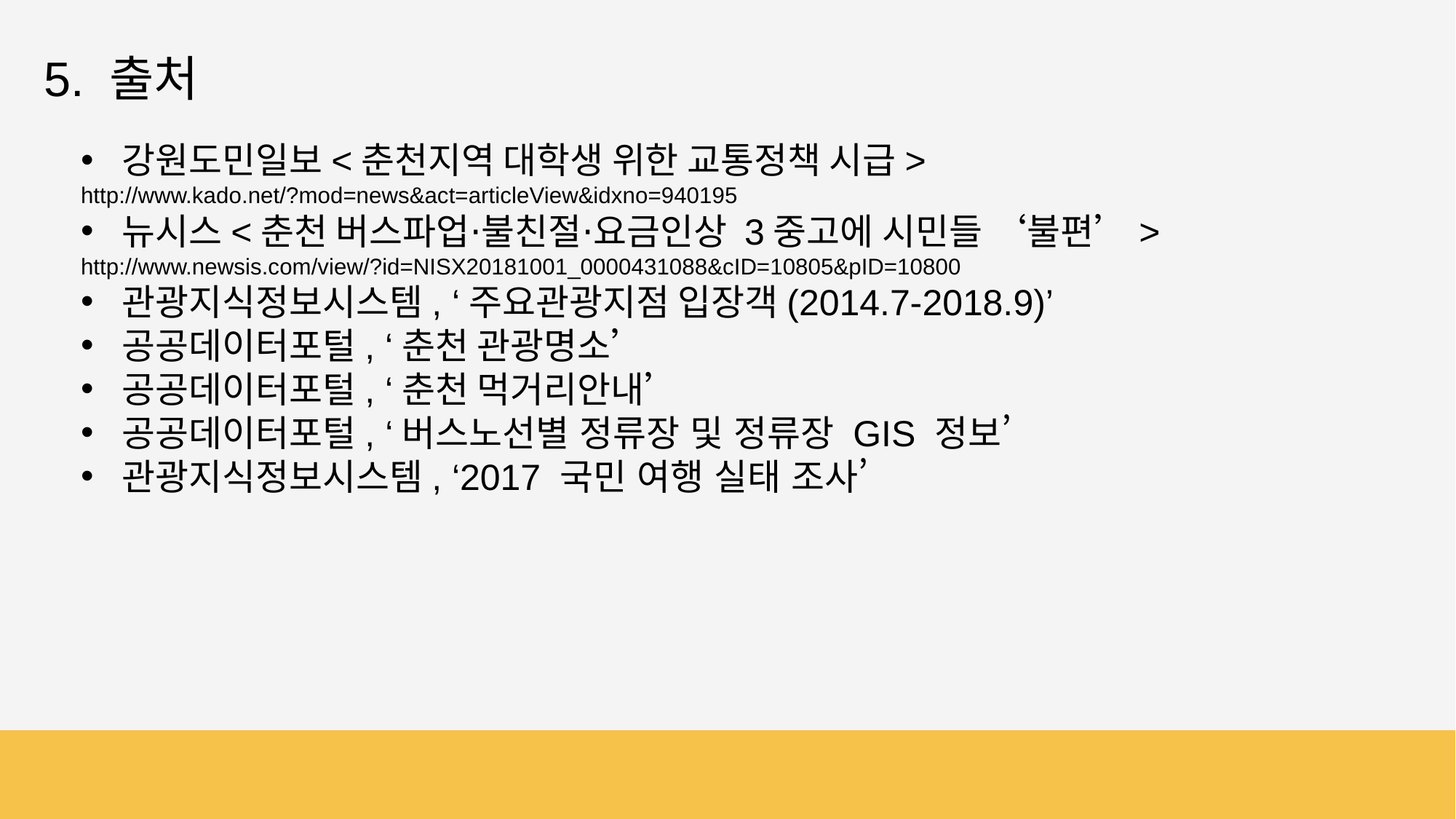

5. 출처

강원도민일보<춘천지역 대학생 위한 교통정책 시급>
http://www.kado.net/?mod=news&act=articleView&idxno=940195
뉴시스<춘천 버스파업⋅불친절⋅요금인상 3중고에 시민들 ‘불편’>
http://www.newsis.com/view/?id=NISX20181001_0000431088&cID=10805&pID=10800
관광지식정보시스템, ‘주요관광지점 입장객(2014.7-2018.9)’
공공데이터포털, ‘춘천 관광명소’
공공데이터포털, ‘춘천 먹거리안내’
공공데이터포털, ‘버스노선별 정류장 및 정류장 GIS 정보’
관광지식정보시스템, ‘2017 국민 여행 실태 조사’